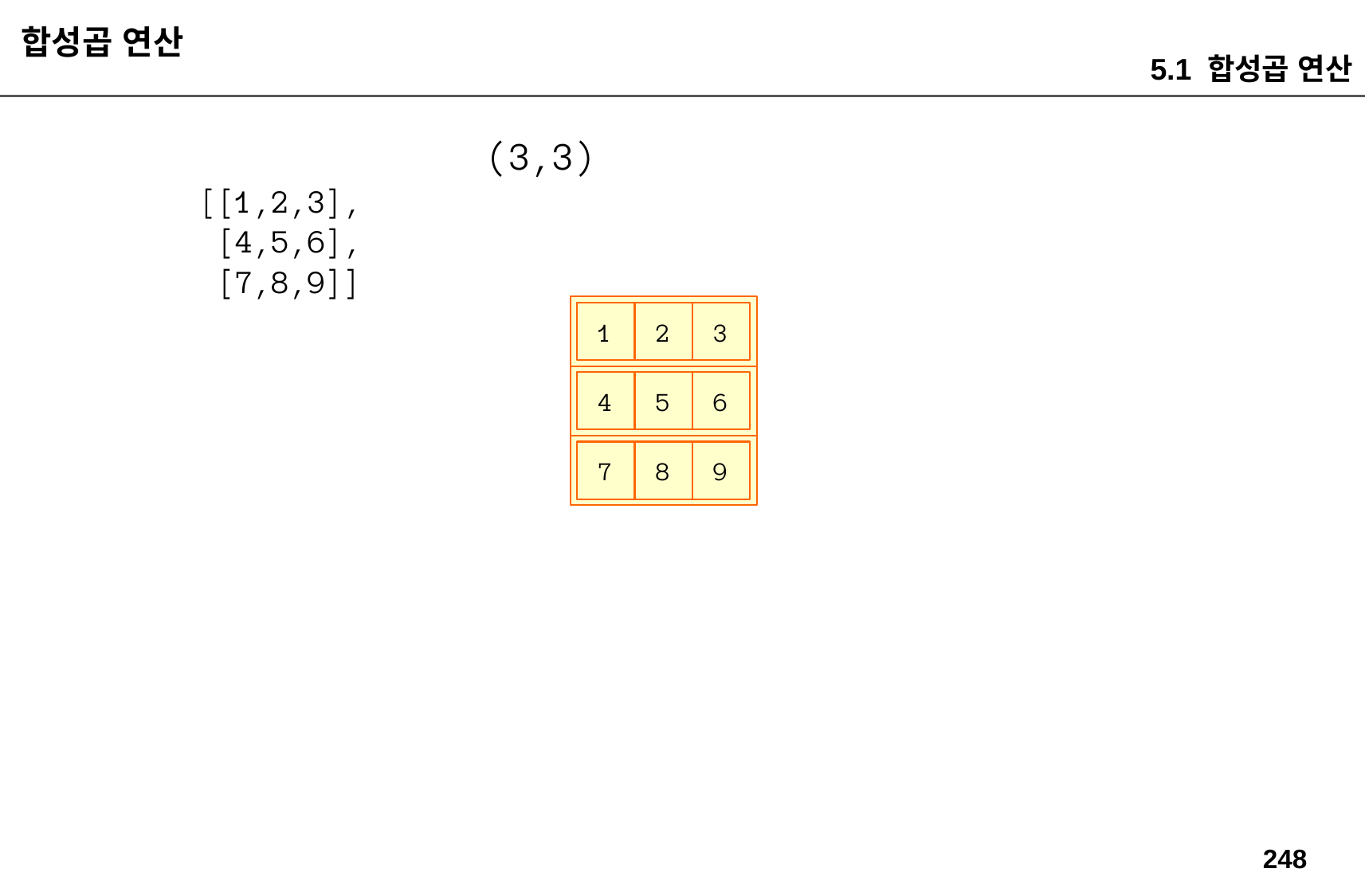

합성곱 연산
5.1 합성곱 연산
(3,3)
[[1,2,3],
 [4,5,6],
 [7,8,9]]

1
2
3

4
5
6

7
8
9